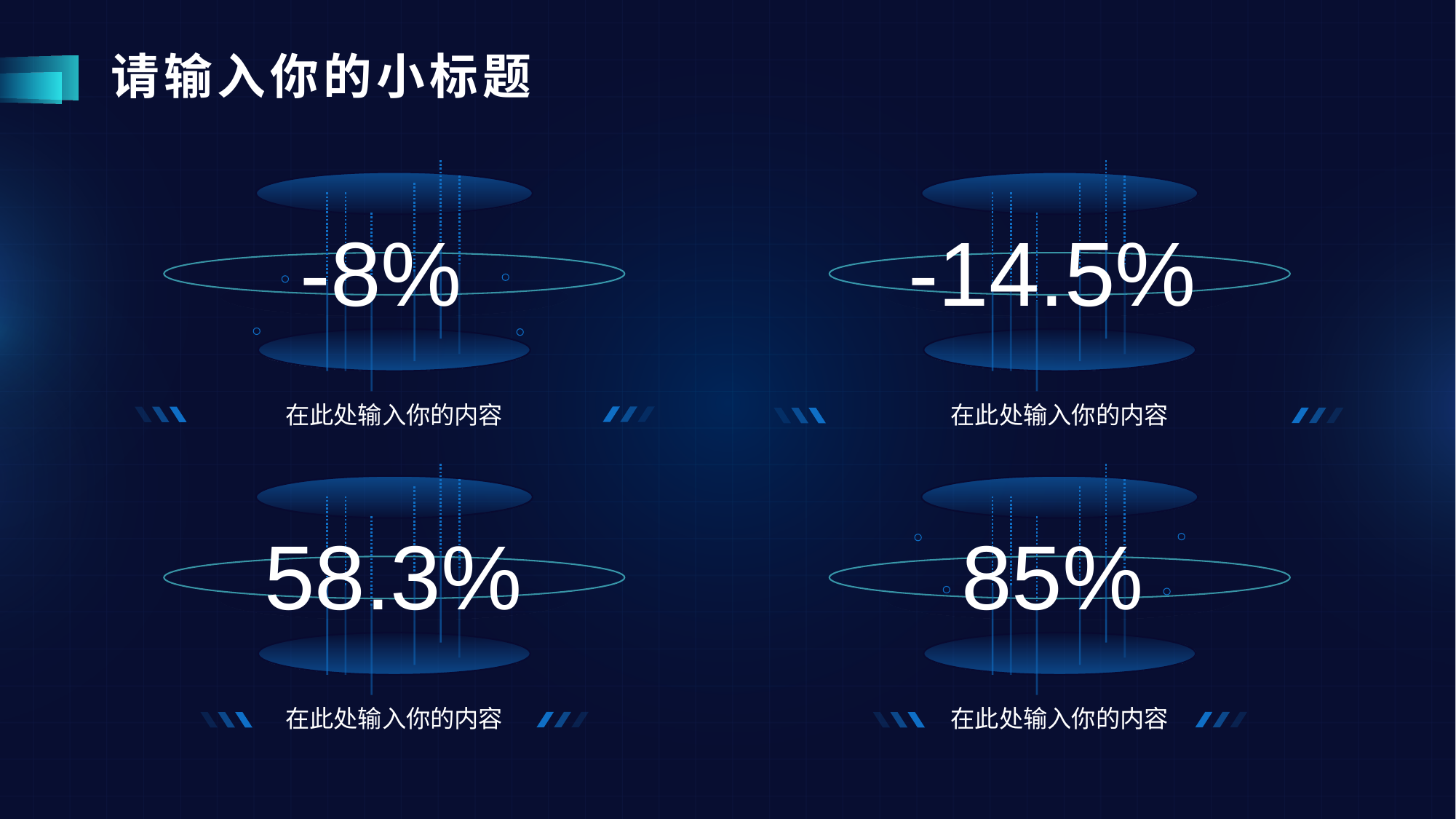

# 请输入你的小标题

-8%
在此处输入你的内容

-14.5%
在此处输入你的内容

58.3%
在此处输入你的内容

85%
在此处输入你的内容